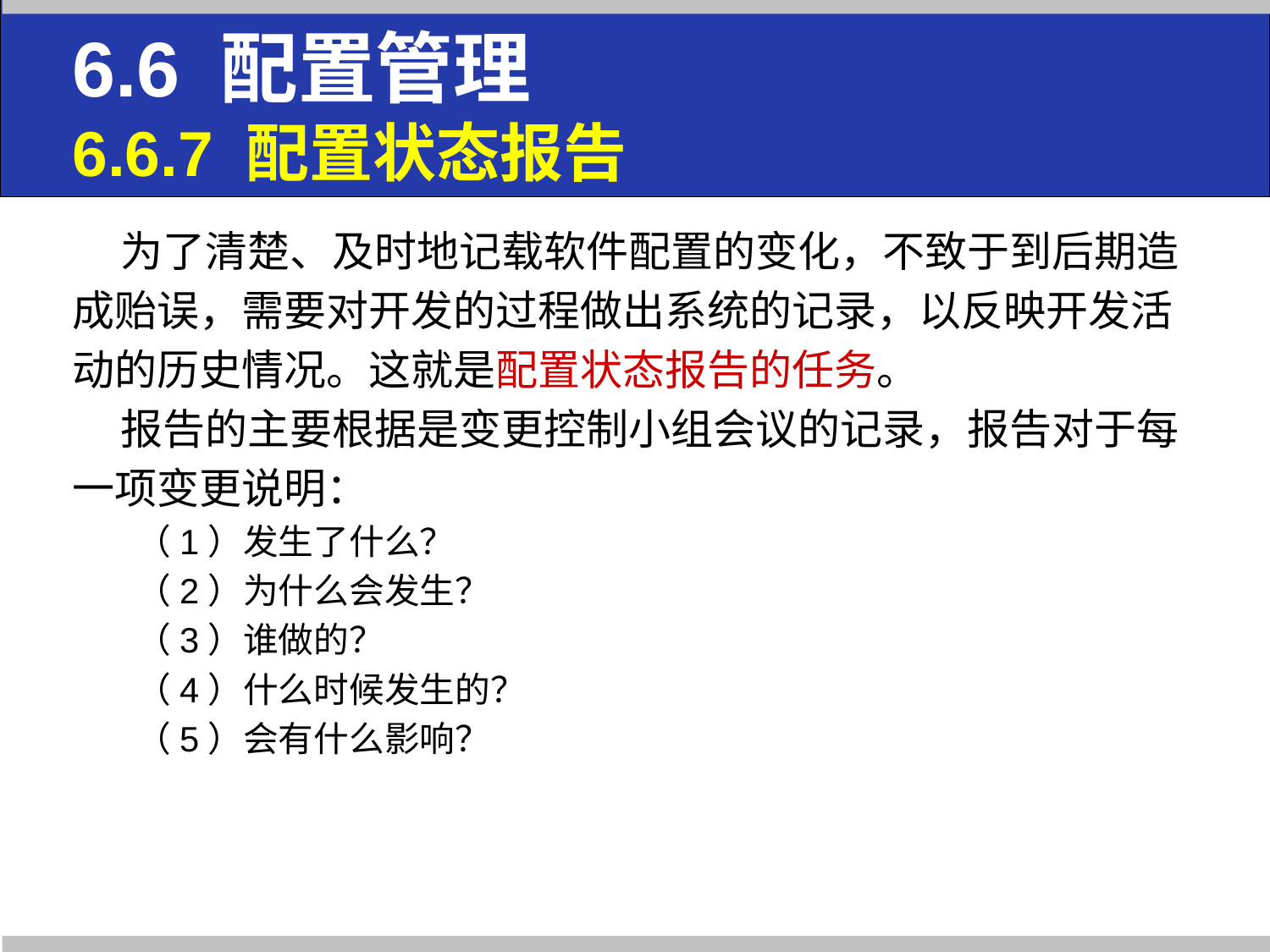

6.6 配置管理
6.6.7 配置状态报告
    为了清楚、及时地记载软件配置的变化，不致于到后期造
成贻误，需要对开发的过程做出系统的记录，以反映开发活
动的历史情况。这就是配置状态报告的任务。
    报告的主要根据是变更控制小组会议的记录，报告对于每
一项变更说明：
（1）发生了什么？
（2）为什么会发生？
（3）谁做的？
（4）什么时候发生的？
（5）会有什么影响？
846